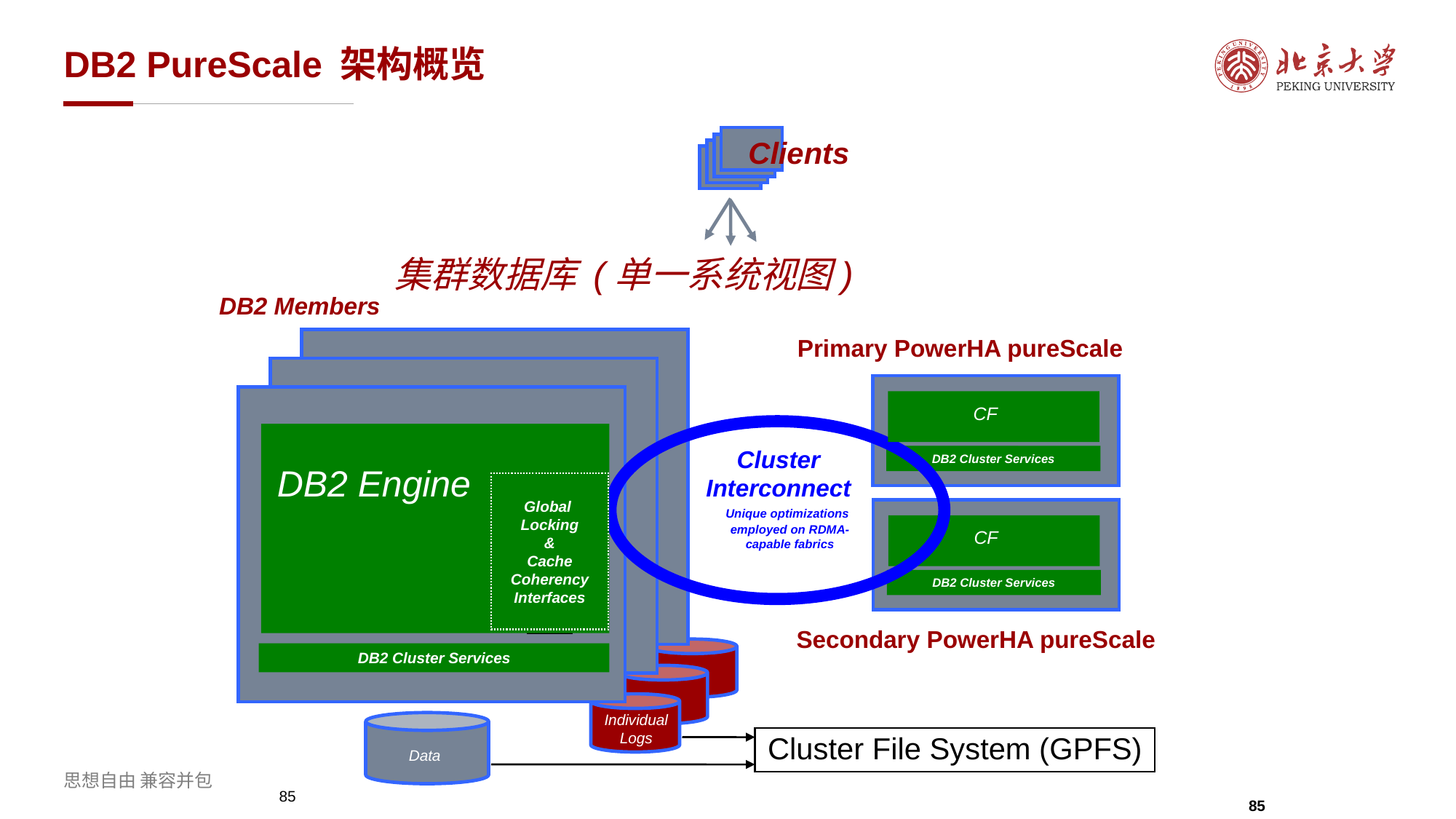

# DB2 PureScale 架构概览

Clients

集群数据库 (单一系统视图)
DB2 Members
Primary PowerHA pureScale

DB2 Client/Comm.

DB2 Client/Comm.
DB2 SQL Comp/Opt

CF

Cluster
Interconnect

DB2 SQL Comp/Opt
DB2 Runtime Svcs.

DB2 Runtime Svcs.
DB2 Cluster Services

DB2 Data, Index, LOB
DB2 Engine

Global
Locking
&
Cache
Coherency
Interfaces

CA
Con.
Mgt.

CA
Client
DB2 Data, Index, LOB
DB2 Lock Mgt
      Unique optimizations employed on RDMA-capable fabrics
T
S
A

CA
Con.
Mgt.
CA
Client

DB2 Buffer Mgt

CF

DB2 Storage Mgr

DB2 Cluster Services

Cluster File System

Cluster File System
Secondary PowerHA pureScale

DB2 Cluster Services

Individual
Logs

Cluster File System (GPFS)

Data

85
85